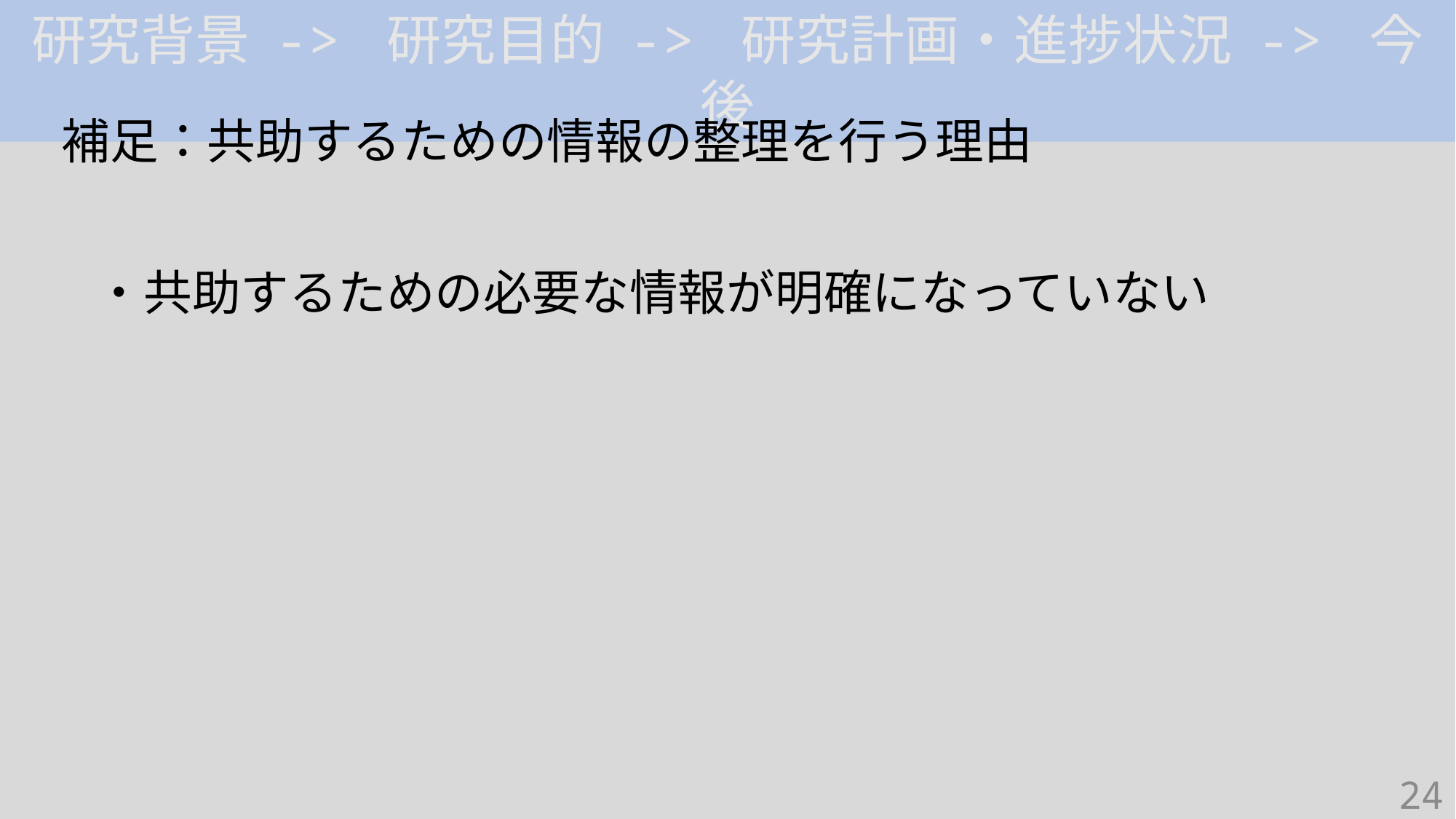

研究背景 -> 研究目的 -> 研究計画・進捗状況 -> 今後
補足：共助するための情報の整理を行う理由
・共助するための必要な情報が明確になっていない
24